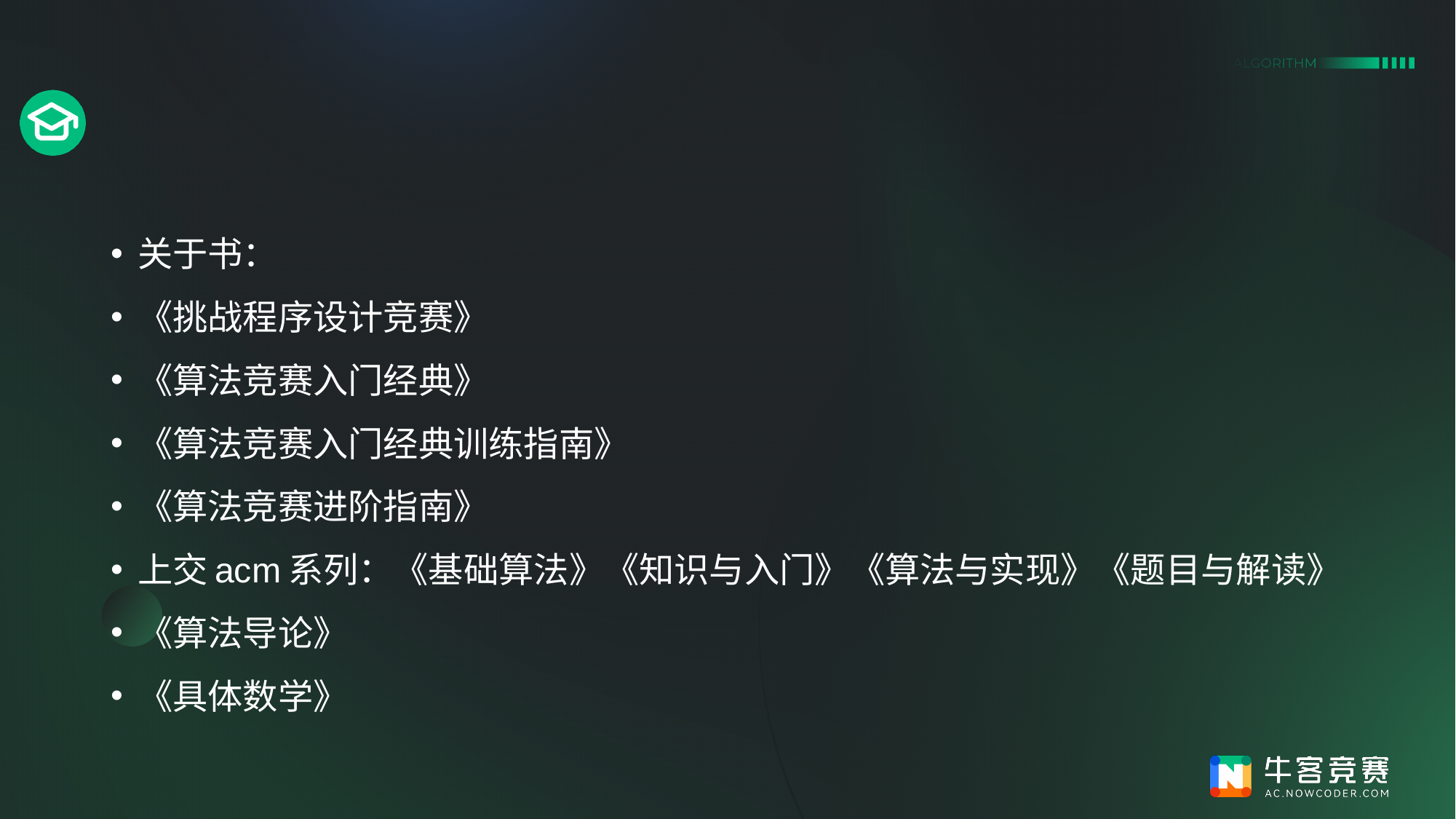

#
关于书：
《挑战程序设计竞赛》
《算法竞赛入门经典》
《算法竞赛入门经典训练指南》
《算法竞赛进阶指南》
上交acm系列：《基础算法》《知识与入门》《算法与实现》《题目与解读》
《算法导论》
《具体数学》